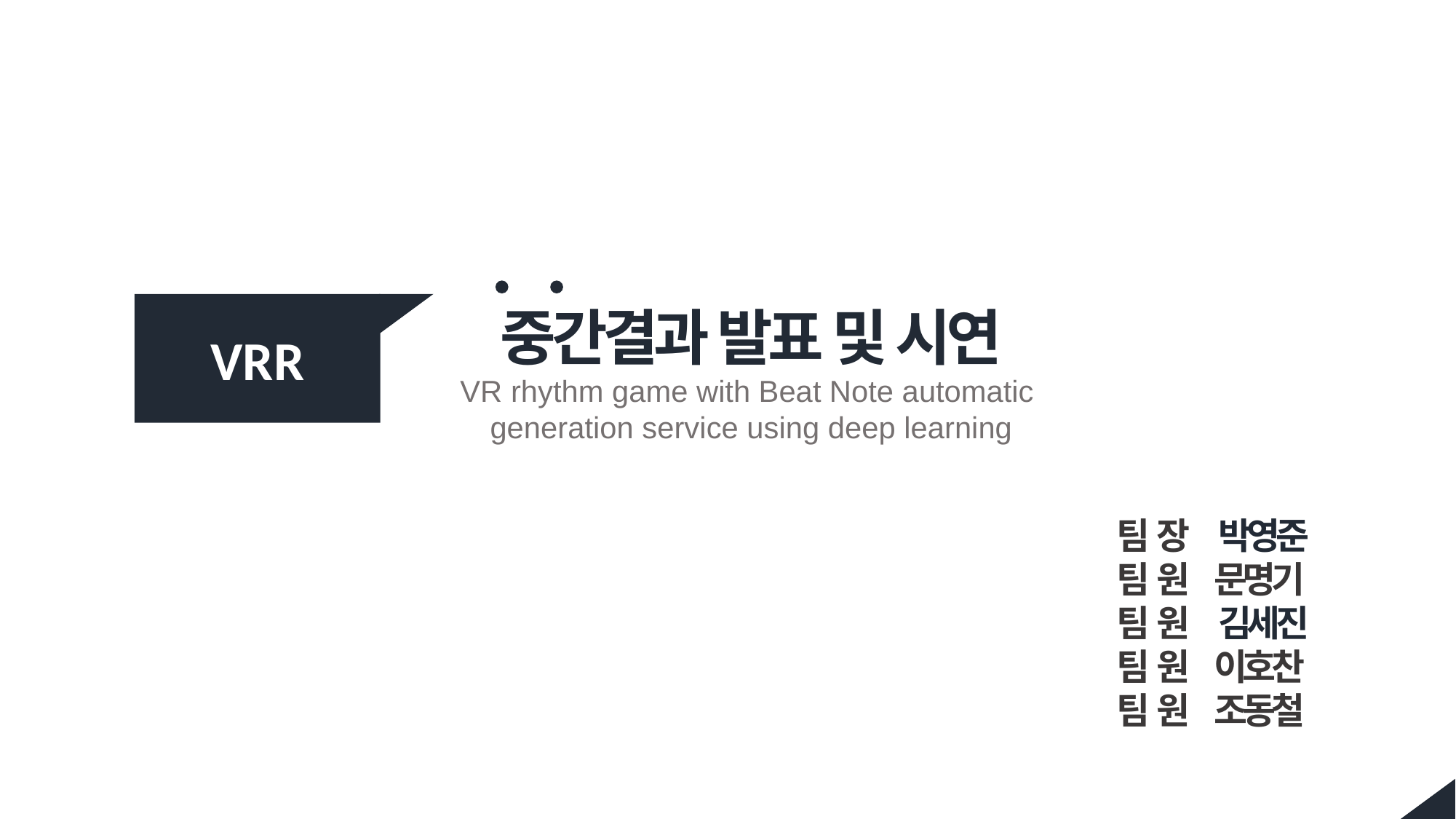

VRR
중간결과 발표 및 시연
VR rhythm game with Beat Note automatic
generation service using deep learning
팀  장     박영준
팀  원     문명기
팀  원     김세진
팀  원     이호찬
팀  원     조동철